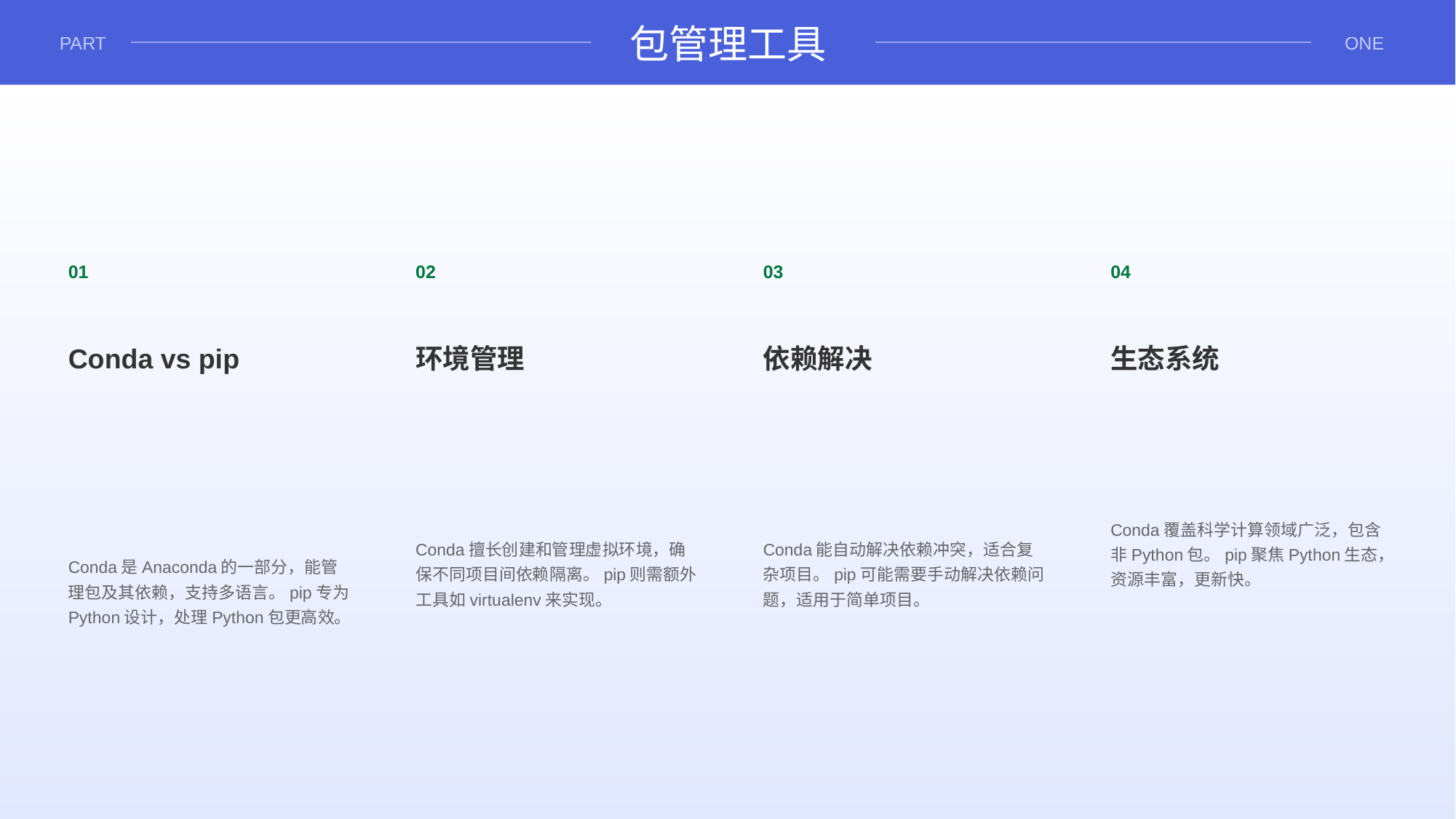

包管理工具
PART
ONE
01
02
03
04
Conda vs pip
环境管理
依赖解决
生态系统
Conda是Anaconda的一部分，能管理包及其依赖，支持多语言。pip专为Python设计，处理Python包更高效。
Conda能自动解决依赖冲突，适合复杂项目。pip可能需要手动解决依赖问题，适用于简单项目。
Conda擅长创建和管理虚拟环境，确保不同项目间依赖隔离。pip则需额外工具如virtualenv来实现。
Conda覆盖科学计算领域广泛，包含非Python包。pip聚焦Python生态，资源丰富，更新快。